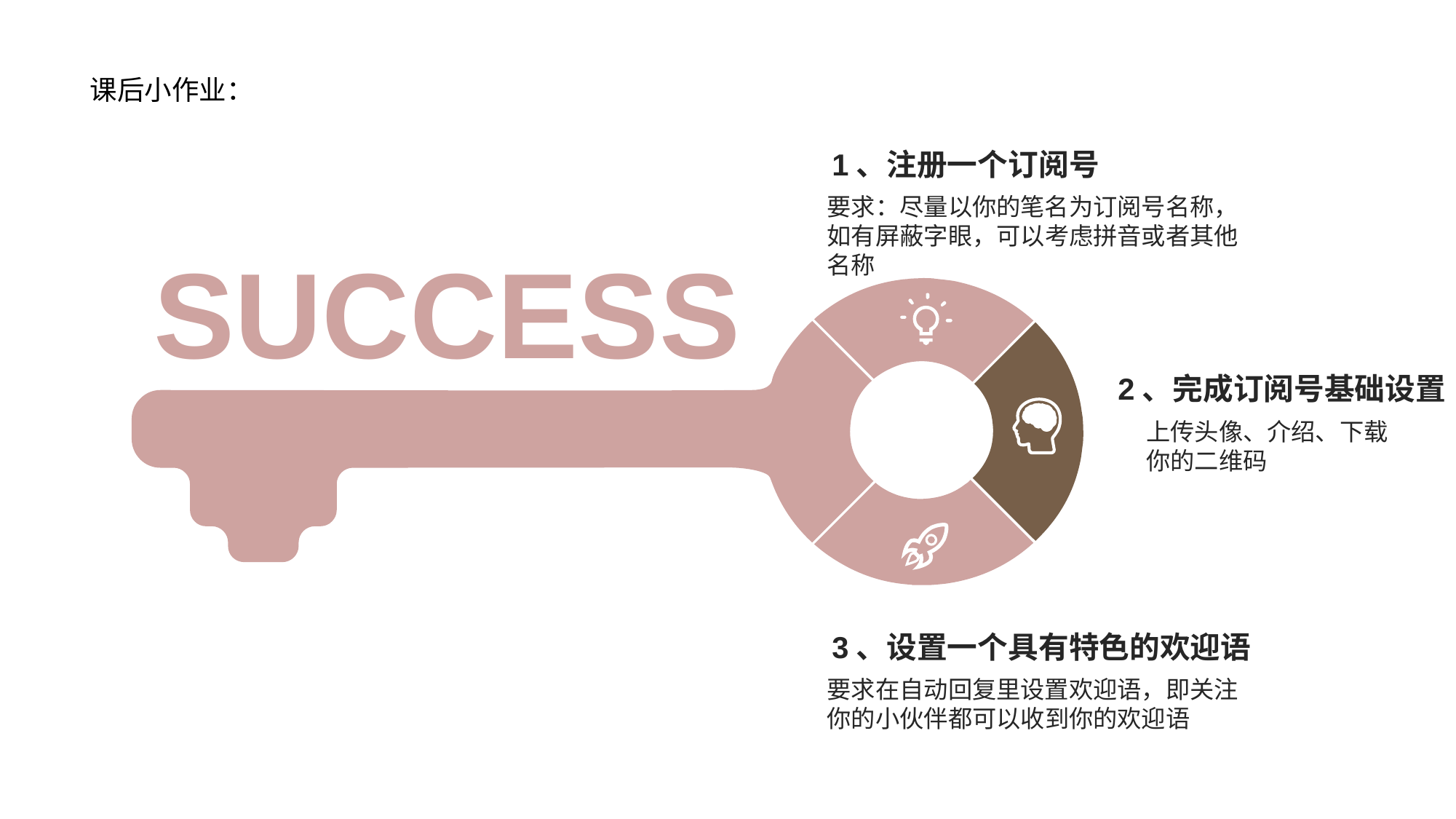

课后小作业：
1、注册一个订阅号
要求：尽量以你的笔名为订阅号名称，如有屏蔽字眼，可以考虑拼音或者其他名称
SUCCESS

2、完成订阅号基础设置

上传头像、介绍、下载你的二维码

3、设置一个具有特色的欢迎语
要求在自动回复里设置欢迎语，即关注你的小伙伴都可以收到你的欢迎语